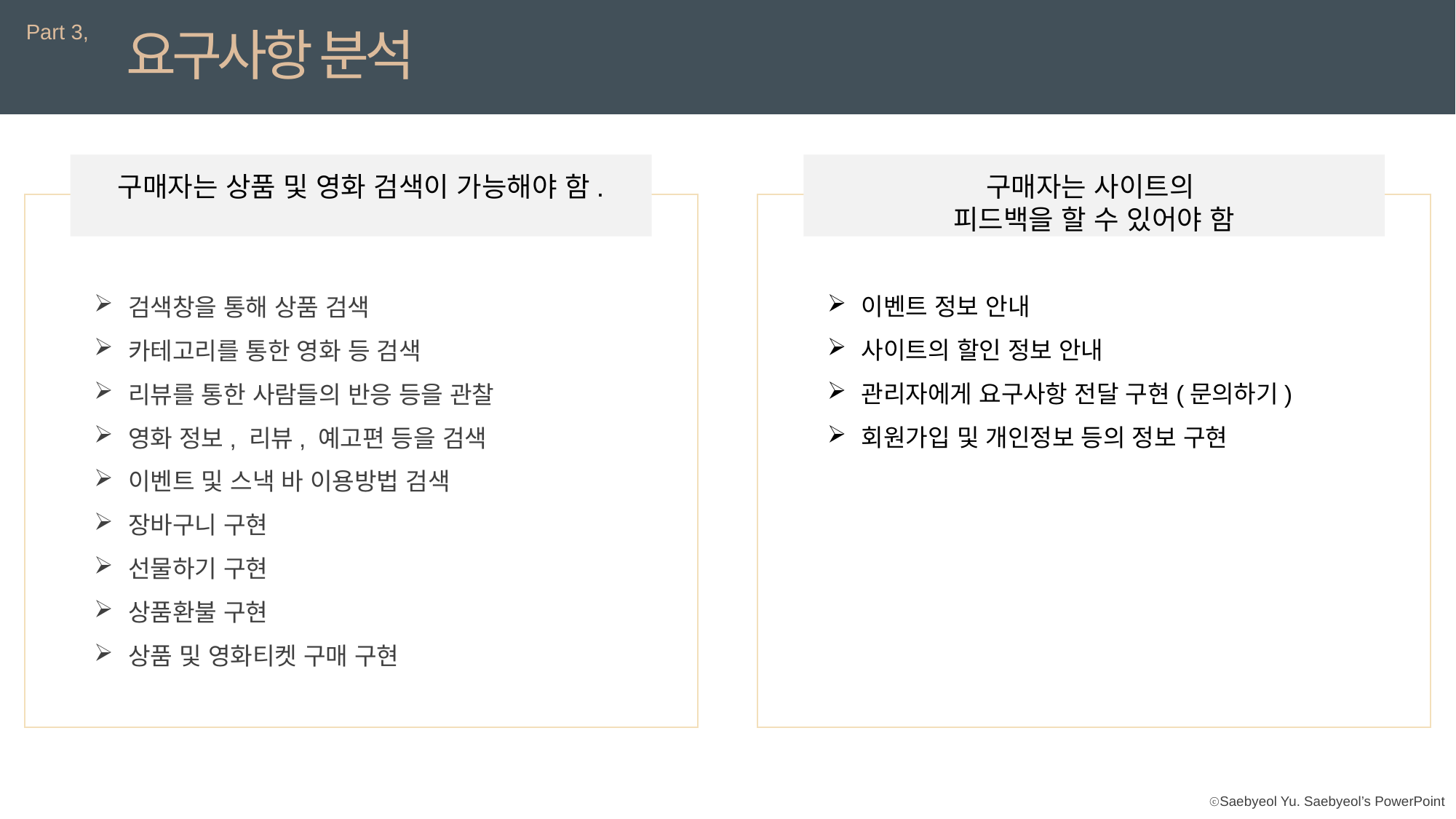

Part 3,
요구사항 분석

구매자는 상품 및 영화 검색이 가능해야 함.

구매자는 사이트의
피드백을 할 수 있어야 함

이벤트 정보 안내
사이트의 할인 정보 안내
관리자에게 요구사항 전달 구현(문의하기)
회원가입 및 개인정보 등의 정보 구현

검색창을 통해 상품 검색
카테고리를 통한 영화 등 검색
리뷰를 통한 사람들의 반응 등을 관찰
영화 정보, 리뷰, 예고편 등을 검색
이벤트 및 스낵 바 이용방법 검색
장바구니 구현
선물하기 구현
상품환불 구현
상품 및 영화티켓 구매 구현